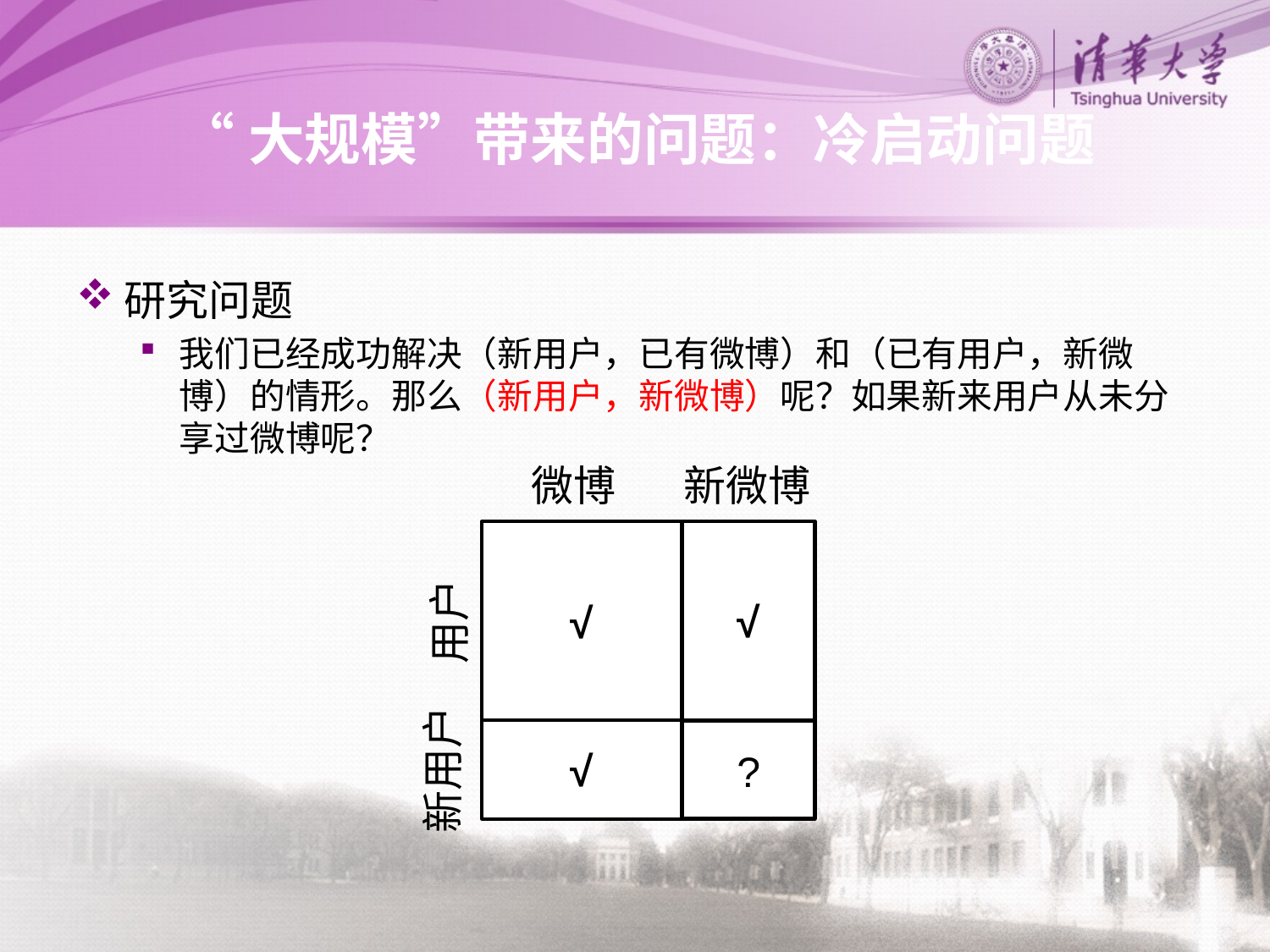

# “大规模”带来的问题：冷启动问题
研究问题
我们已经成功解决（新用户，已有微博）和（已有用户，新微博）的情形。那么（新用户，新微博）呢？如果新来用户从未分享过微博呢？
微博
新微博
√
√
用户
√
?
新用户